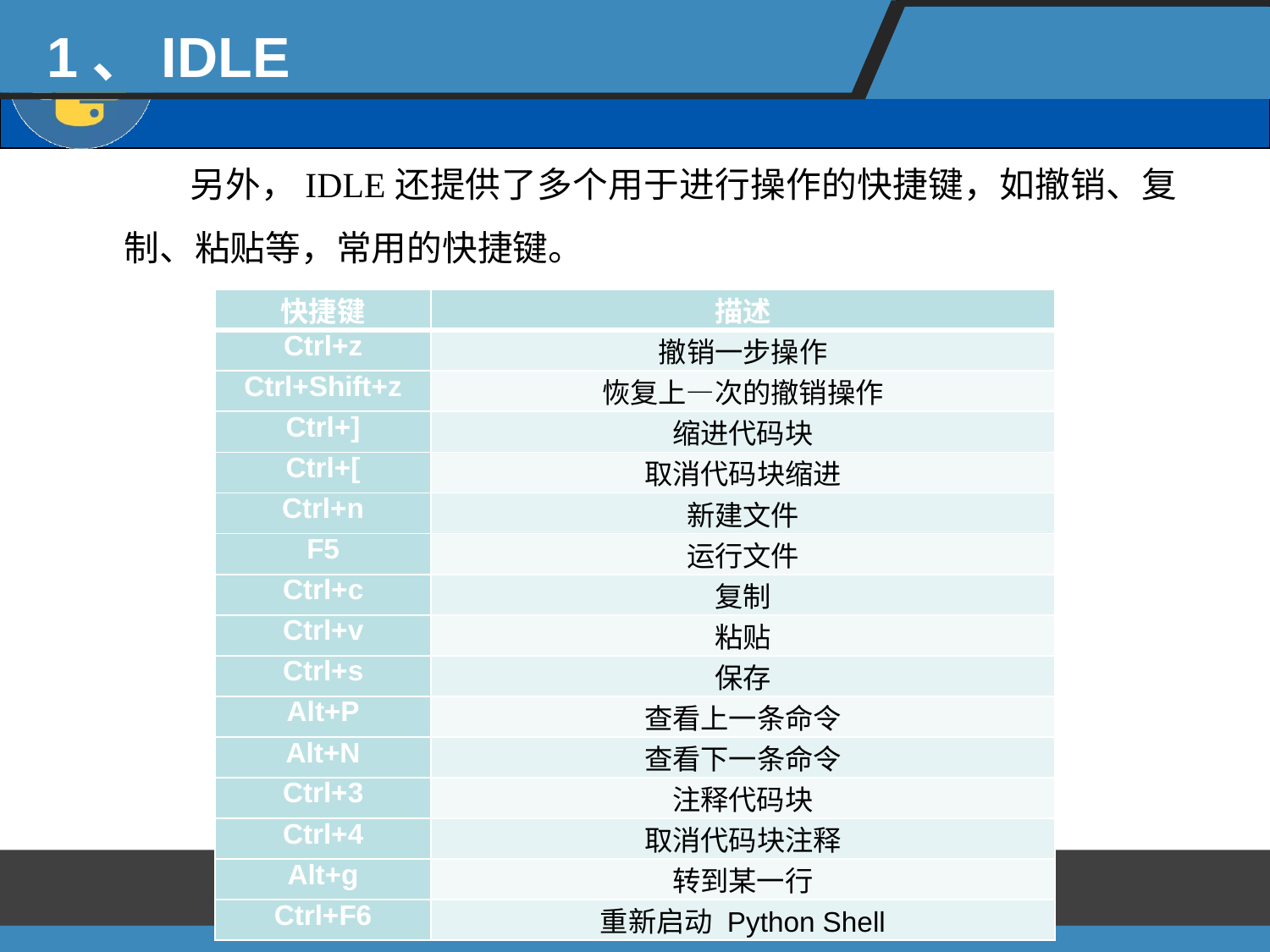

1、IDLE
       另外，IDLE还提供了多个用于进行操作的快捷键，如撤销、复制、粘贴等，常用的快捷键。
| 快捷键 | 描述 |
| --- | --- |
| Ctrl+z | 撤销一步操作 |
| Ctrl+Shift+z | 恢复上—次的撤销操作 |
| Ctrl+] | 缩进代码块 |
| Ctrl+[ | 取消代码块缩进 |
| Ctrl+n | 新建文件 |
| F5 | 运行文件 |
| Ctrl+c | 复制 |
| Ctrl+v | 粘贴 |
| Ctrl+s | 保存 |
| Alt+P | 查看上一条命令 |
| Alt+N | 查看下一条命令 |
| Ctrl+3 | 注释代码块 |
| Ctrl+4 | 取消代码块注释 |
| Alt+g | 转到某一行 |
| Ctrl+F6 | 重新启动 Python Shell |